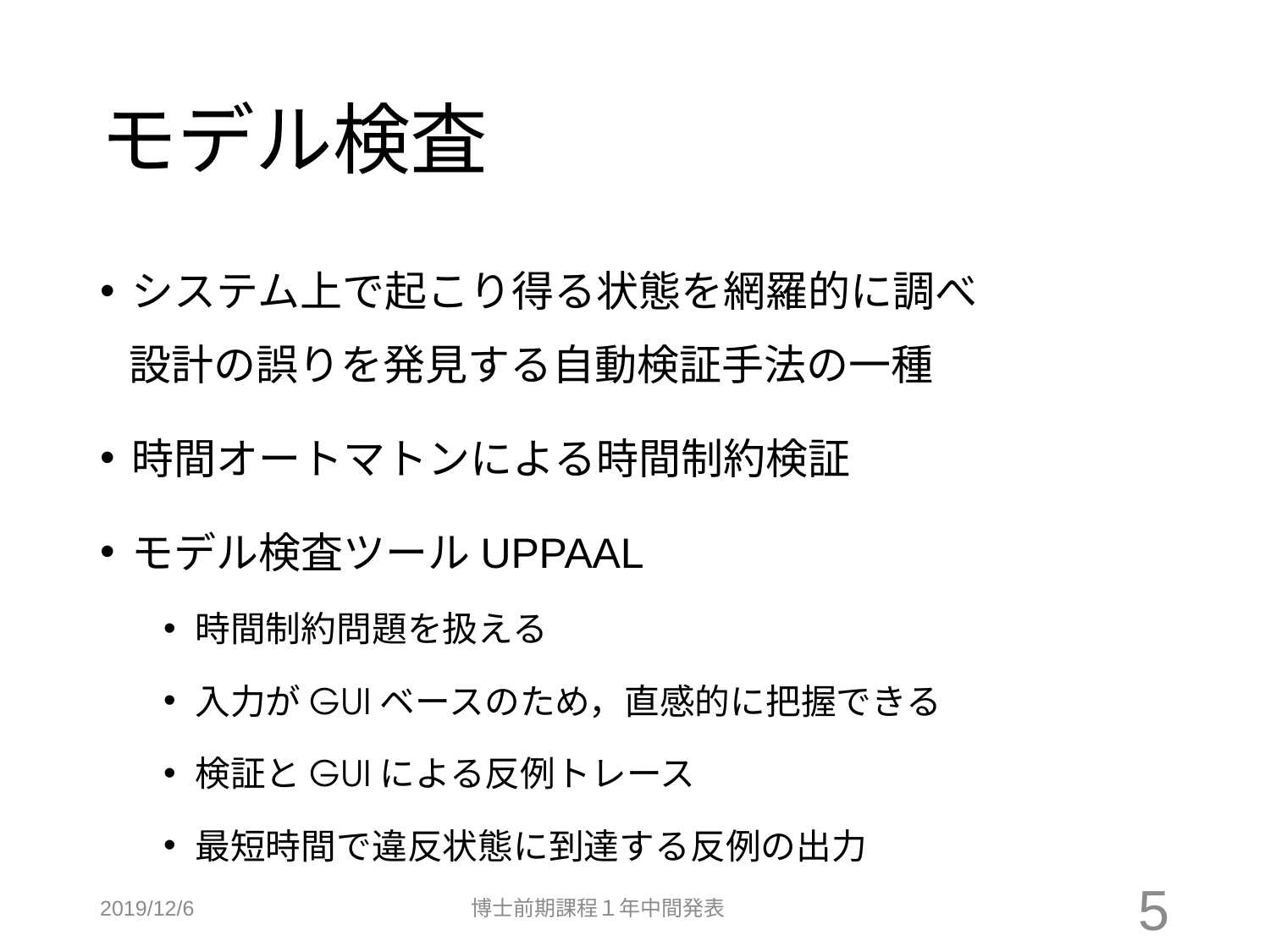

# モデル検査
システム上で起こり得る状態を網羅的に調べ
  設計の誤りを発見する自動検証手法の一種
時間オートマトンによる時間制約検証
モデル検査ツールUPPAAL
時間制約問題を扱える
入力がGUIベースのため，直感的に把握できる
検証とGUIによる反例トレース
最短時間で違反状態に到達する反例の出力

2019/12/6
博士前期課程１年中間発表
5